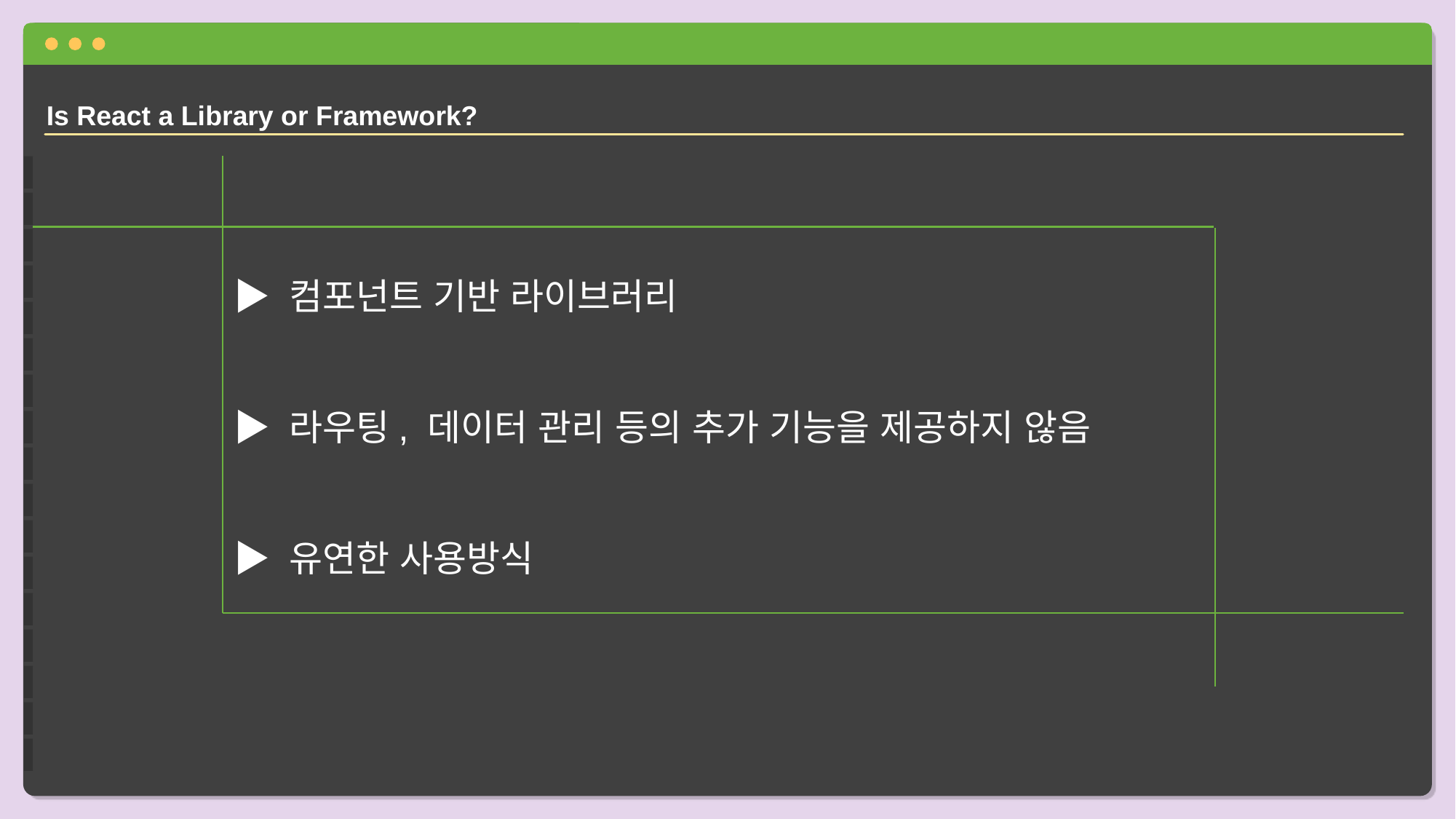

Is React a Library or Framework?

 ▶ 컴포넌트 기반 라이브러리

 ▶ 라우팅, 데이터 관리 등의 추가 기능을 제공하지 않음

 ▶ 유연한 사용방식